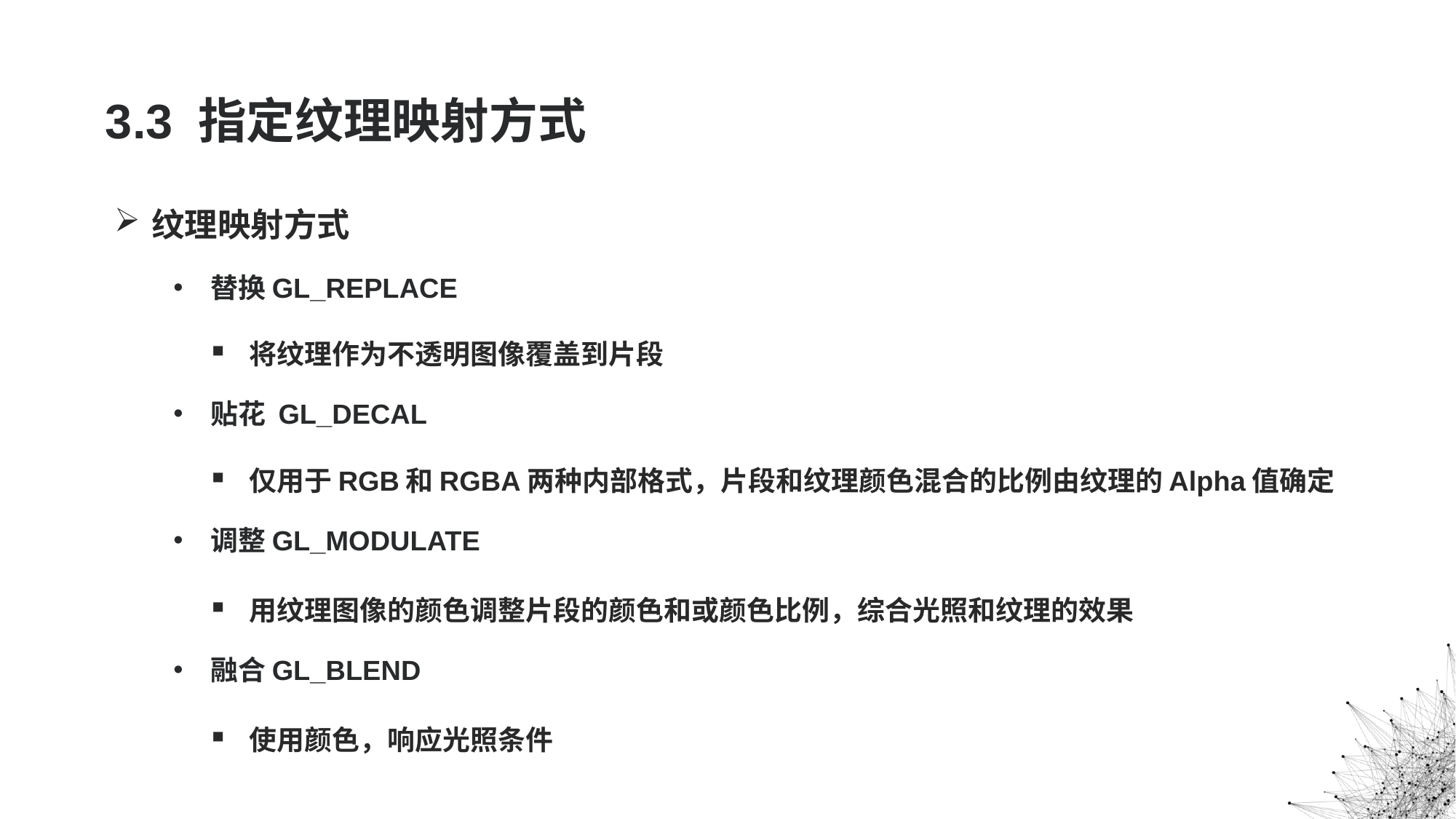

# 3.3 指定纹理映射方式
纹理映射方式
替换GL_REPLACE
将纹理作为不透明图像覆盖到片段
贴花 GL_DECAL
仅用于RGB和RGBA两种内部格式，片段和纹理颜色混合的比例由纹理的Alpha值确定
调整GL_MODULATE
用纹理图像的颜色调整片段的颜色和或颜色比例，综合光照和纹理的效果
融合GL_BLEND
使用颜色，响应光照条件